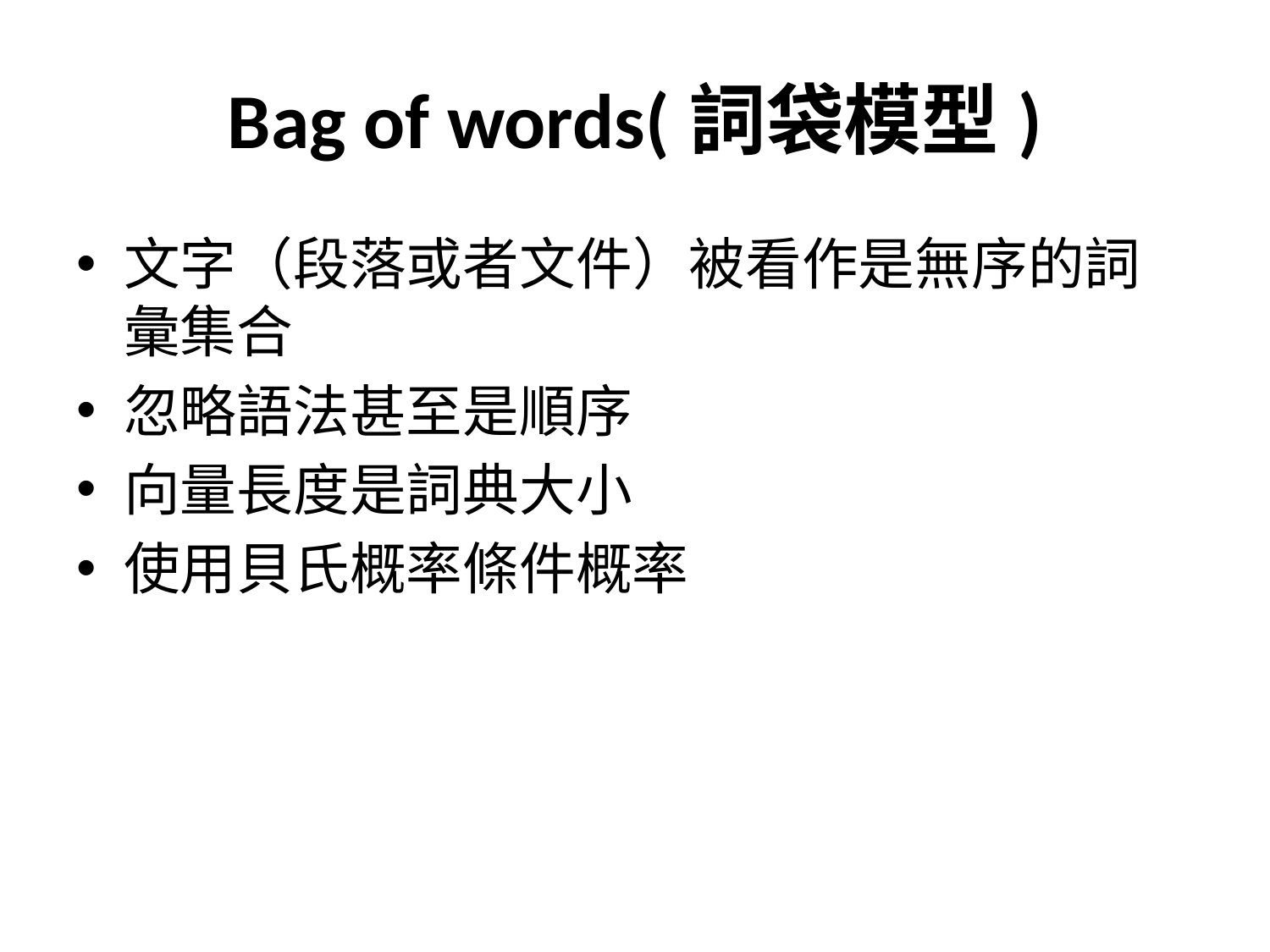

# Bag of words(詞袋模型)
文字（段落或者文件）被看作是無序的詞彙集合
忽略語法甚至是順序
向量長度是詞典大小
使用貝氏概率條件概率